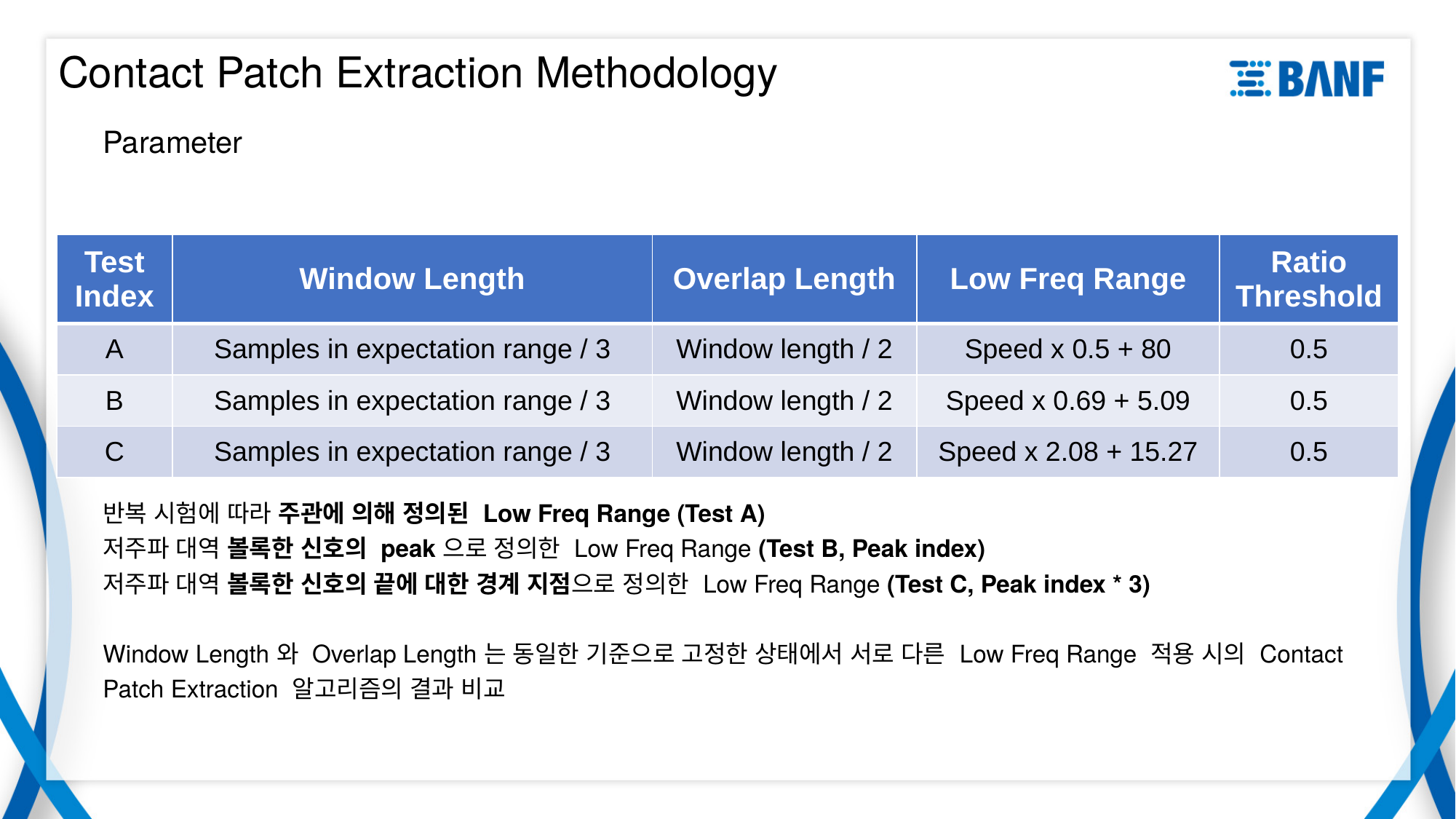

# Contact Patch Extraction Methodology
Parameter
| Test Index | Window Length | Overlap Length | Low Freq Range | Ratio Threshold |
| --- | --- | --- | --- | --- |
| A | Samples in expectation range / 3 | Window length / 2 | Speed x 0.5 + 80 | 0.5 |
| B | Samples in expectation range / 3 | Window length / 2 | Speed x 0.69 + 5.09 | 0.5 |
| C | Samples in expectation range / 3 | Window length / 2 | Speed x 2.08 + 15.27 | 0.5 |
반복 시험에 따라 주관에 의해 정의된 Low Freq Range (Test A)
저주파 대역 볼록한 신호의 peak으로 정의한 Low Freq Range (Test B, Peak index)
저주파 대역 볼록한 신호의 끝에 대한 경계 지점으로 정의한 Low Freq Range (Test C, Peak index * 3)
Window Length와 Overlap Length는 동일한 기준으로 고정한 상태에서 서로 다른 Low Freq Range 적용 시의 Contact Patch Extraction 알고리즘의 결과 비교